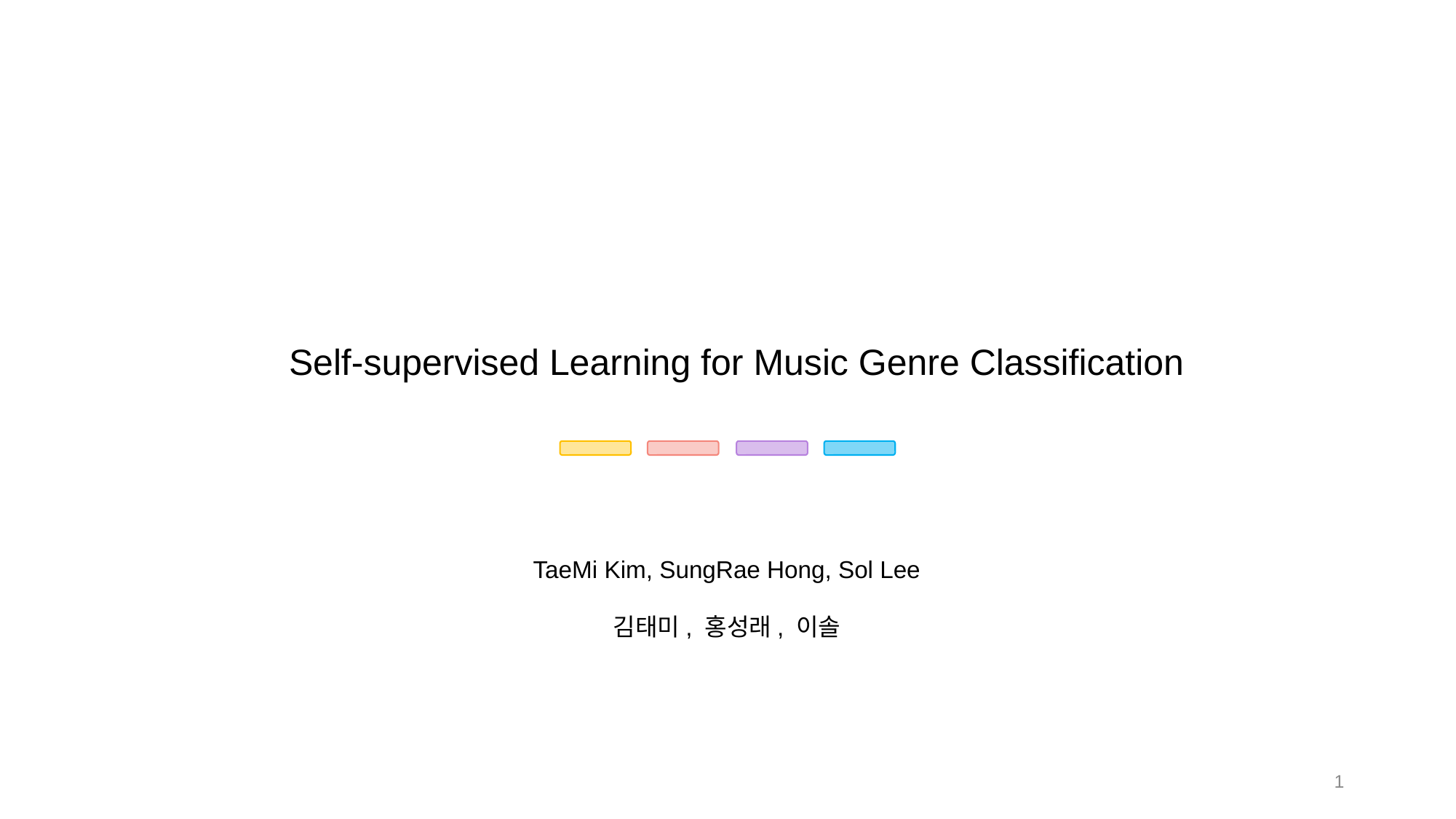

Self-supervised Learning for Music Genre Classification

TaeMi Kim, SungRae Hong, Sol Lee
김태미, 홍성래, 이솔
1